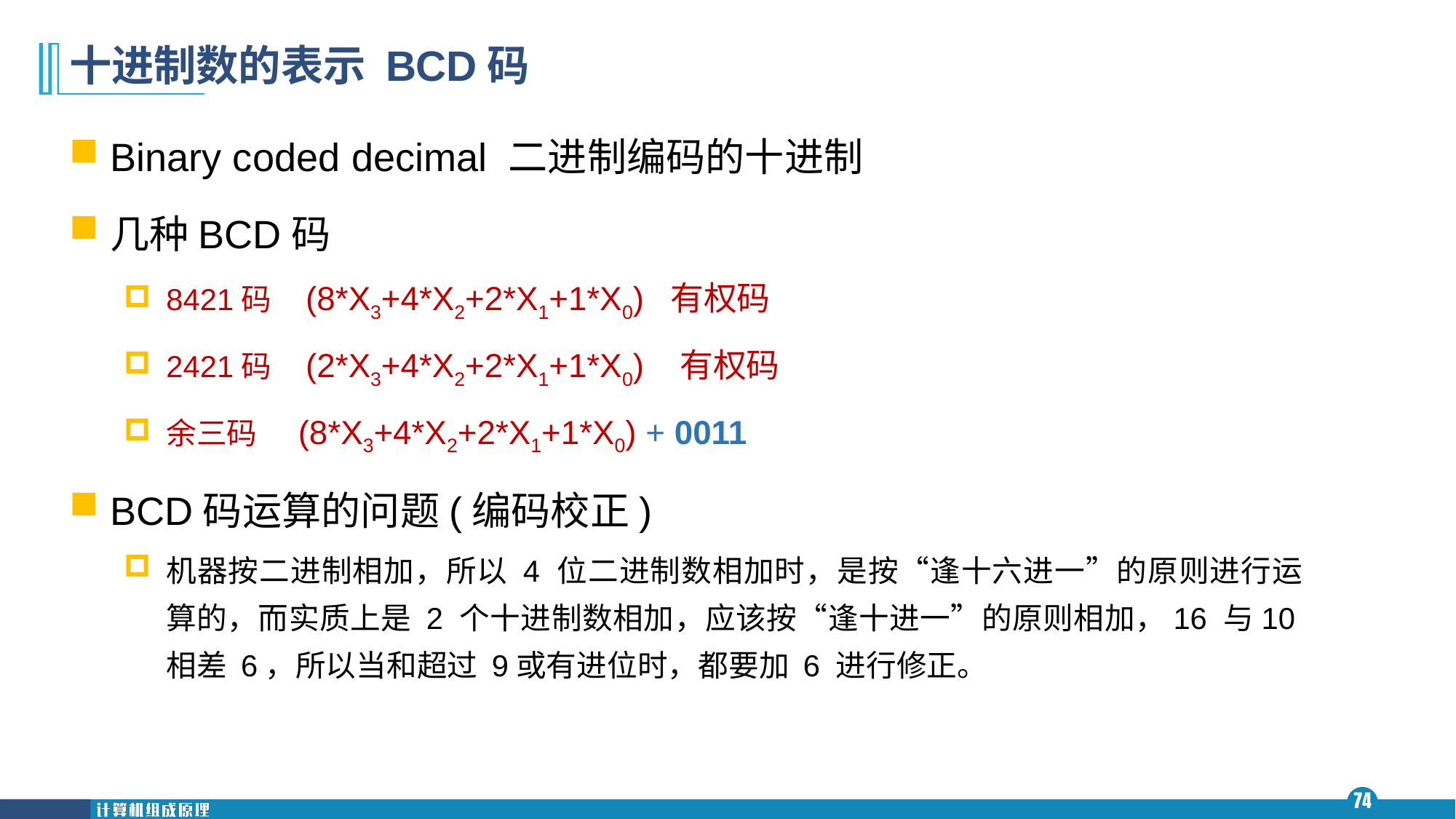

# 十进制数的表示 BCD码
Binary coded decimal 二进制编码的十进制
几种BCD码
8421码    (8*X3+4*X2+2*X1+1*X0)  有权码
2421码    (2*X3+4*X2+2*X1+1*X0)   有权码
余三码     (8*X3+4*X2+2*X1+1*X0) + 0011
BCD码运算的问题(编码校正)
机器按二进制相加，所以 4 位二进制数相加时，是按“逢十六进一”的原则进行运算的，而实质上是 2 个十进制数相加，应该按“逢十进一”的原则相加，16 与10相差 6，所以当和超过 9或有进位时，都要加 6 进行修正。